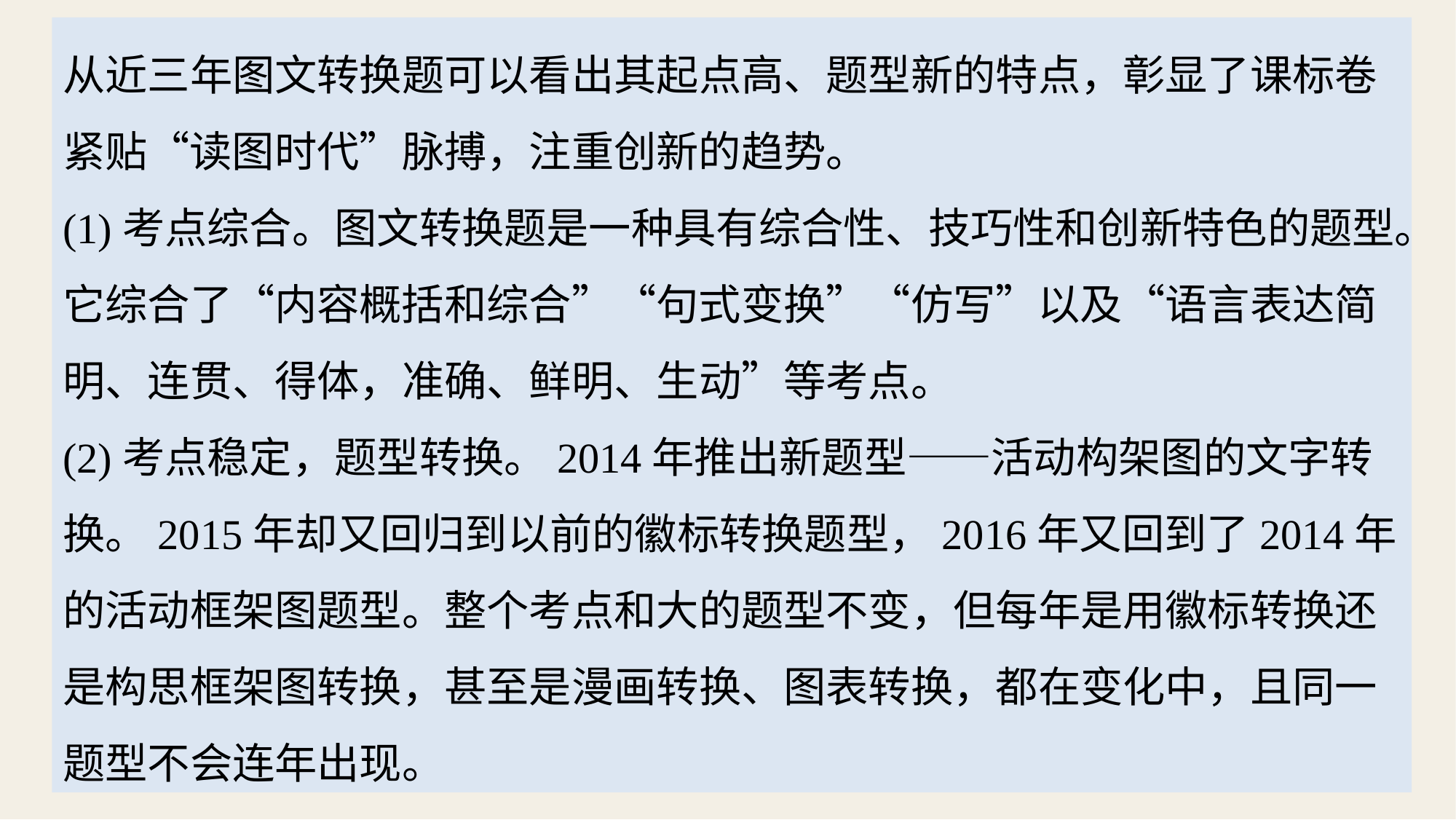

从近三年图文转换题可以看出其起点高、题型新的特点，彰显了课标卷紧贴“读图时代”脉搏，注重创新的趋势。
(1)考点综合。图文转换题是一种具有综合性、技巧性和创新特色的题型。它综合了“内容概括和综合”“句式变换”“仿写”以及“语言表达简明、连贯、得体，准确、鲜明、生动”等考点。
(2)考点稳定，题型转换。2014年推出新题型——活动构架图的文字转换。2015年却又回归到以前的徽标转换题型，2016年又回到了2014年的活动框架图题型。整个考点和大的题型不变，但每年是用徽标转换还是构思框架图转换，甚至是漫画转换、图表转换，都在变化中，且同一题型不会连年出现。